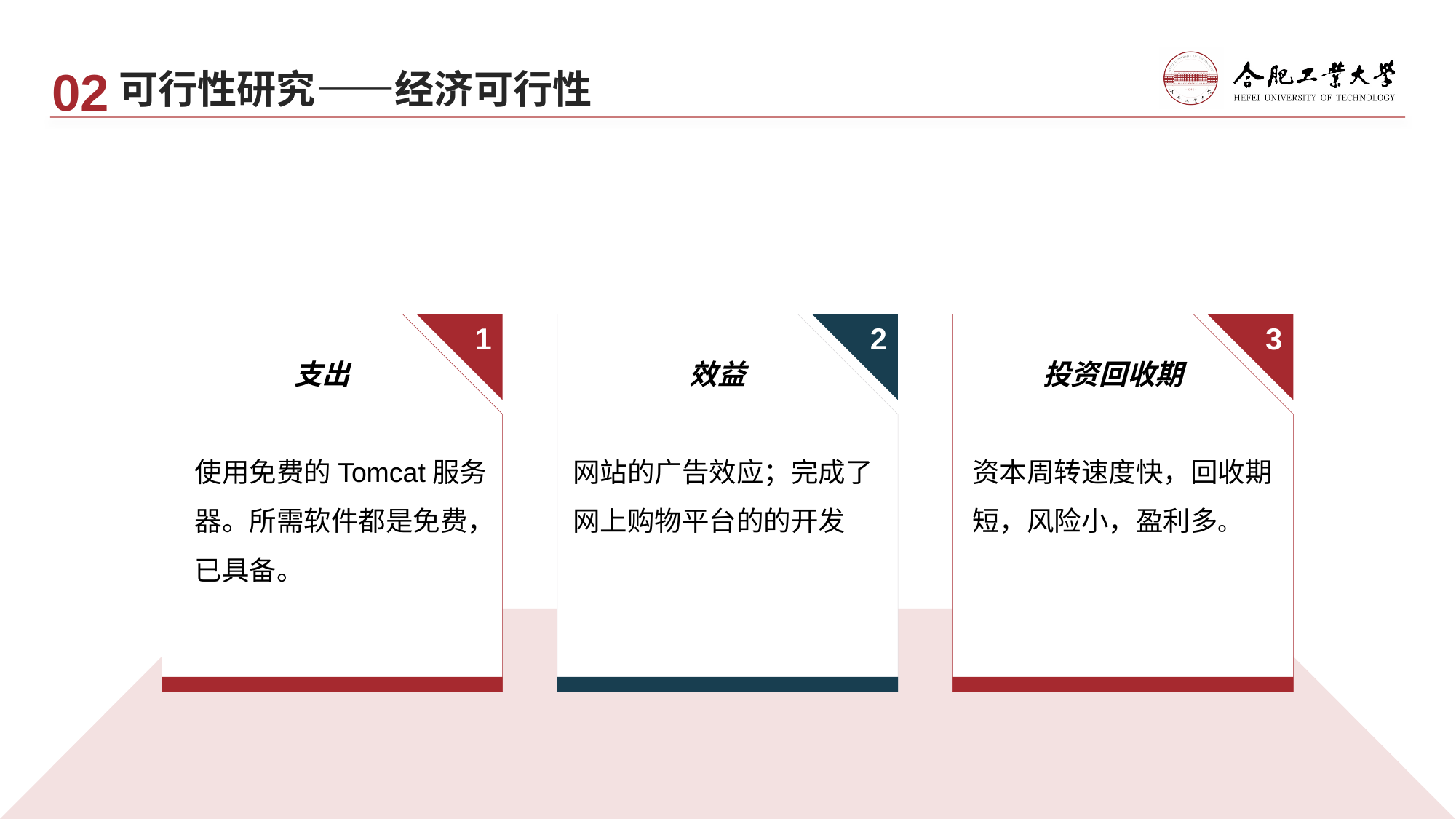

02
可行性研究——经济可行性

1

2

3
支出
效益
投资回收期
使用免费的Tomcat服务器。所需软件都是免费，已具备。
资本周转速度快，回收期短，风险小，盈利多。
网站的广告效应；完成了网上购物平台的的开发